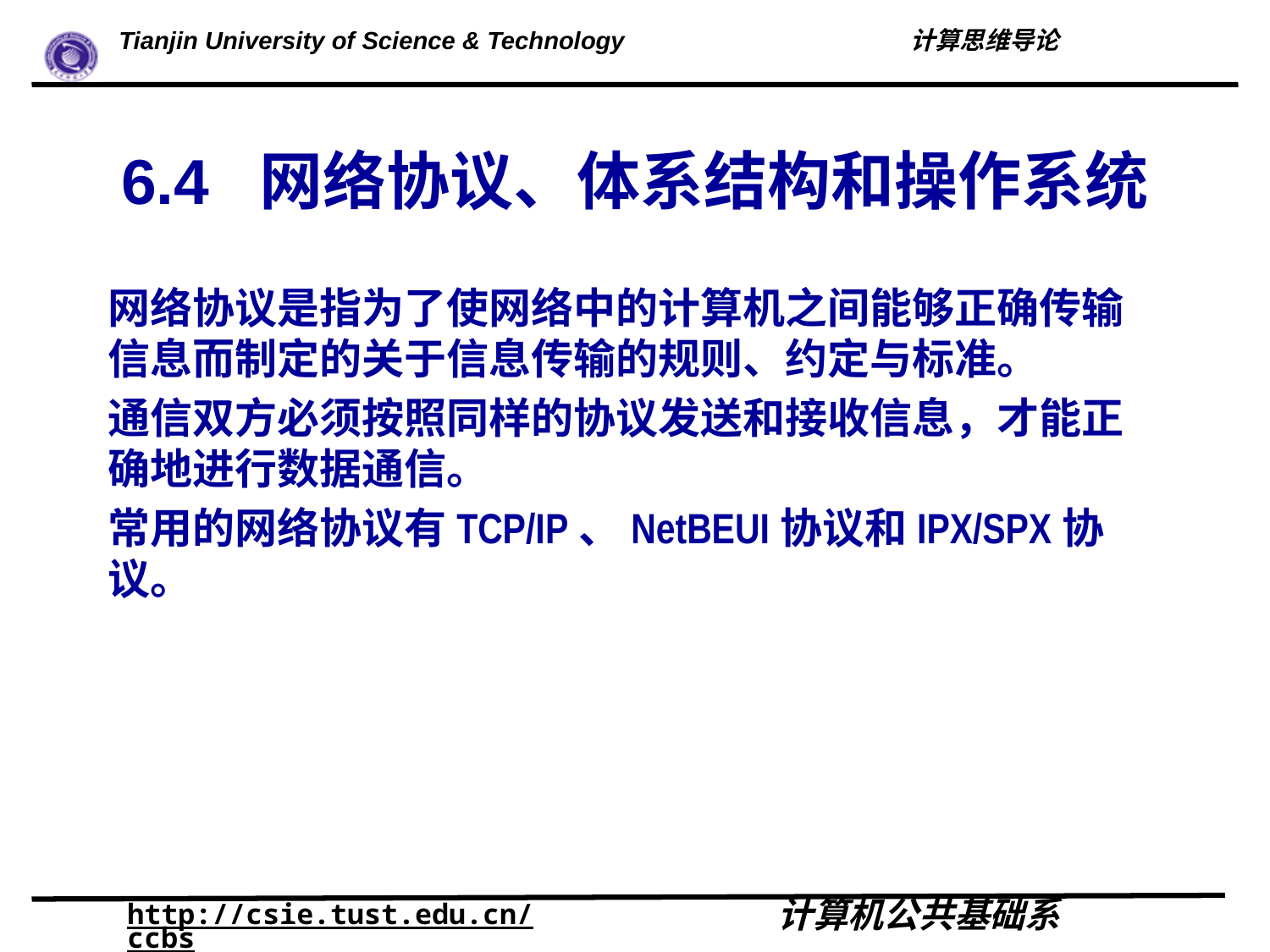

# 6.4  网络协议、体系结构和操作系统
网络协议是指为了使网络中的计算机之间能够正确传输信息而制定的关于信息传输的规则、约定与标准。
通信双方必须按照同样的协议发送和接收信息，才能正确地进行数据通信。
常用的网络协议有TCP/IP、NetBEUI协议和IPX/SPX协议。